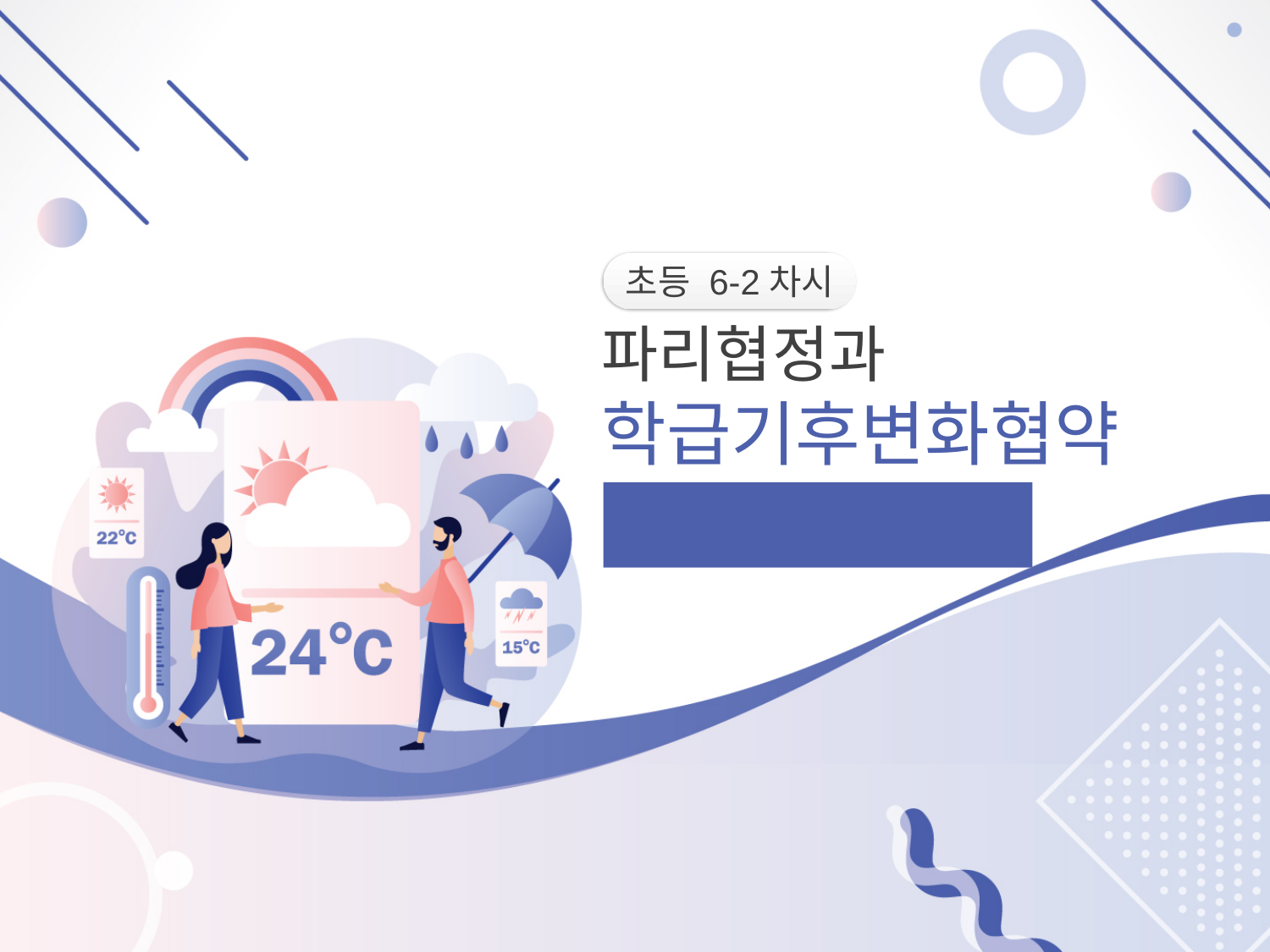

초등 6-2차시
파리협정과
학급기후변화협약
기후변화대응을 위한 국제사회의 흐름 그리고, 실천하는 시민